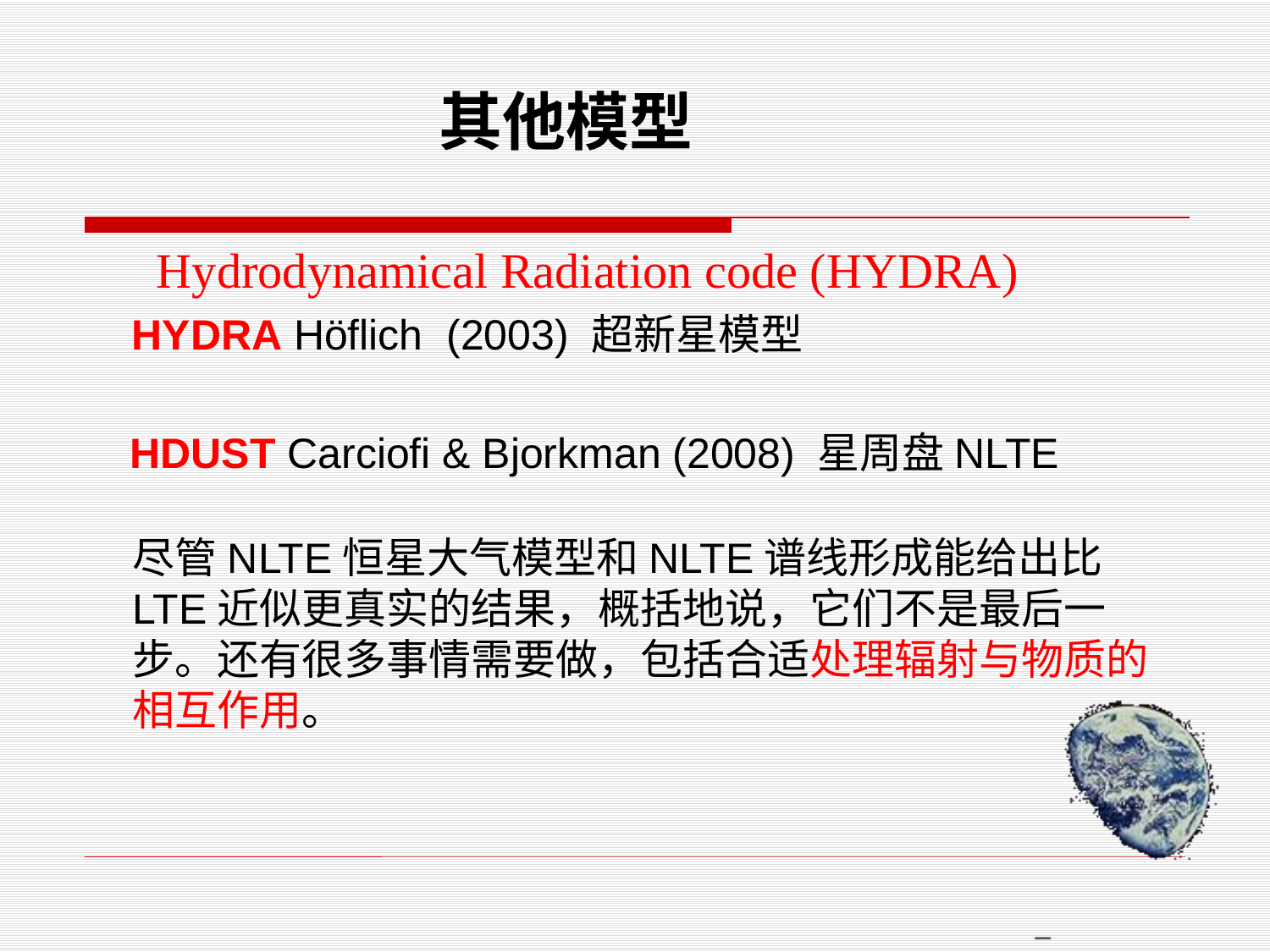

# 其他模型

    Hydrodynamical Radiation code (HYDRA)
    HYDRA Höflich  (2003) 超新星模型

    HDUST Carciofi & Bjorkman (2008) 星周盘NLTE

尽管NLTE恒星大气模型和NLTE谱线形成能给出比LTE近似更真实的结果，概括地说，它们不是最后一步。还有很多事情需要做，包括合适处理辐射与物质的相互作用。